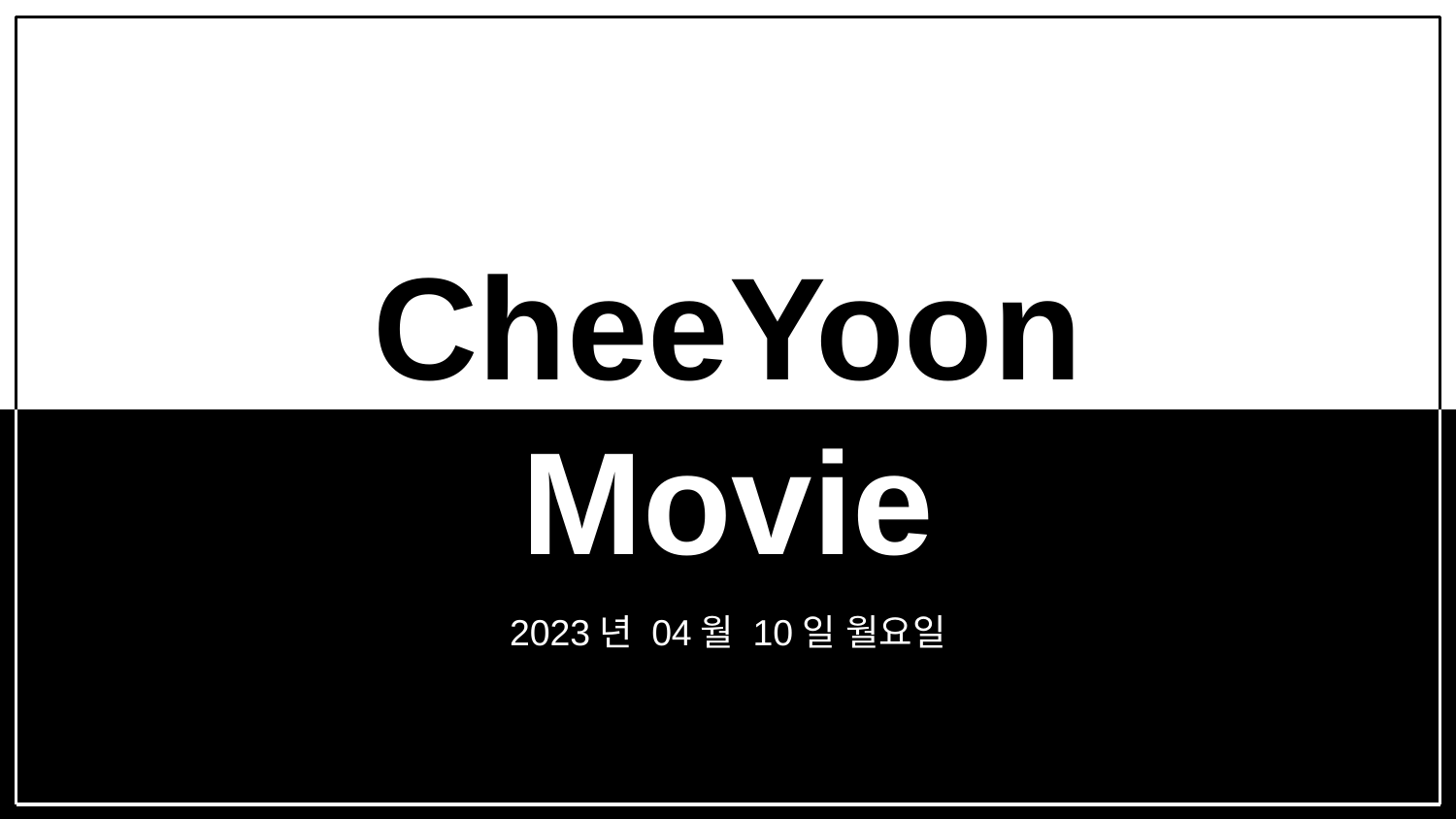

# CheeYoon
Movie
2023년 04월 10일 월요일